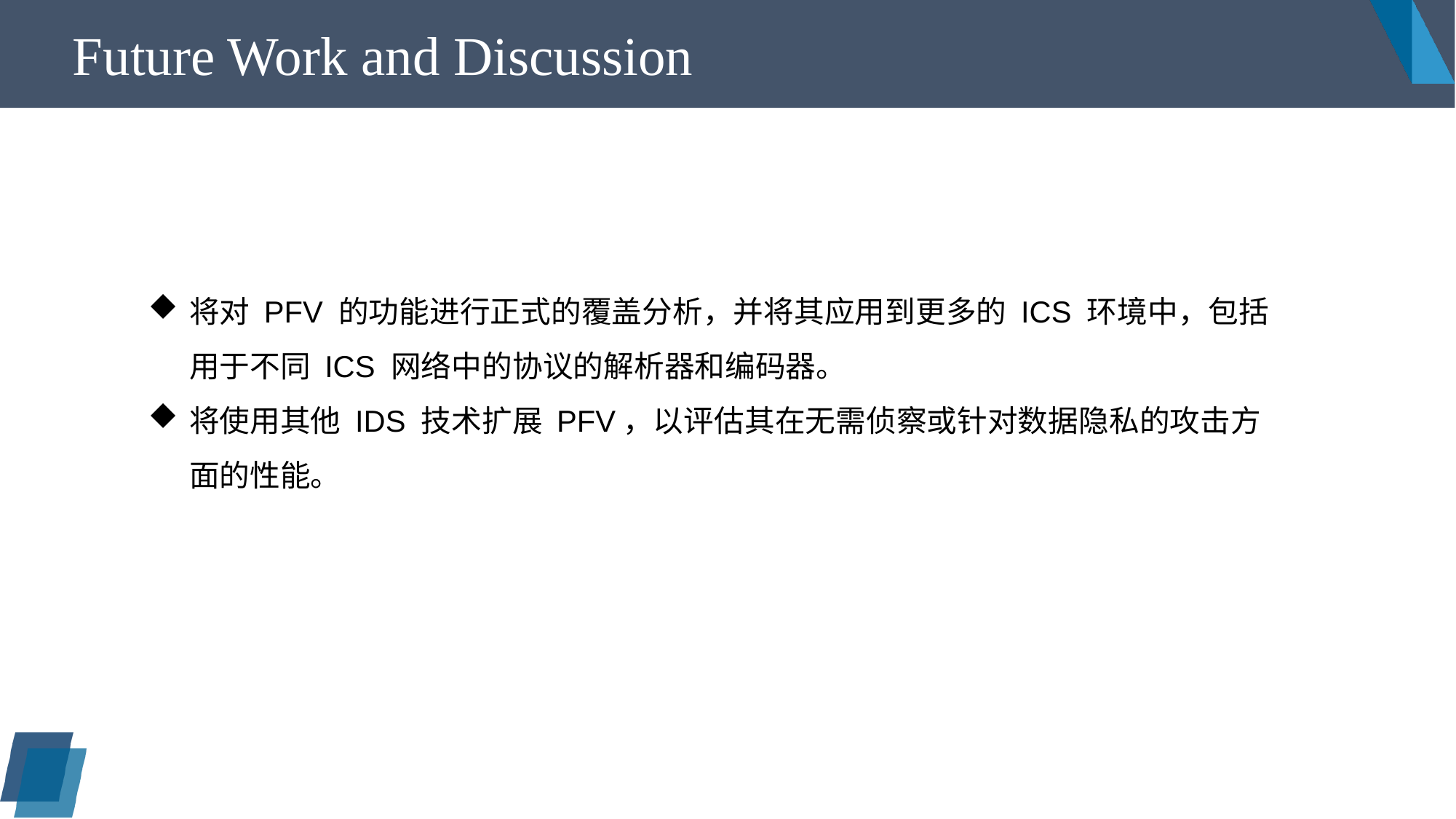

Future Work and Discussion
将对 PFV 的功能进行正式的覆盖分析，并将其应用到更多的 ICS 环境中，包括用于不同 ICS 网络中的协议的解析器和编码器。
将使用其他 IDS 技术扩展 PFV，以评估其在无需侦察或针对数据隐私的攻击方面的性能。